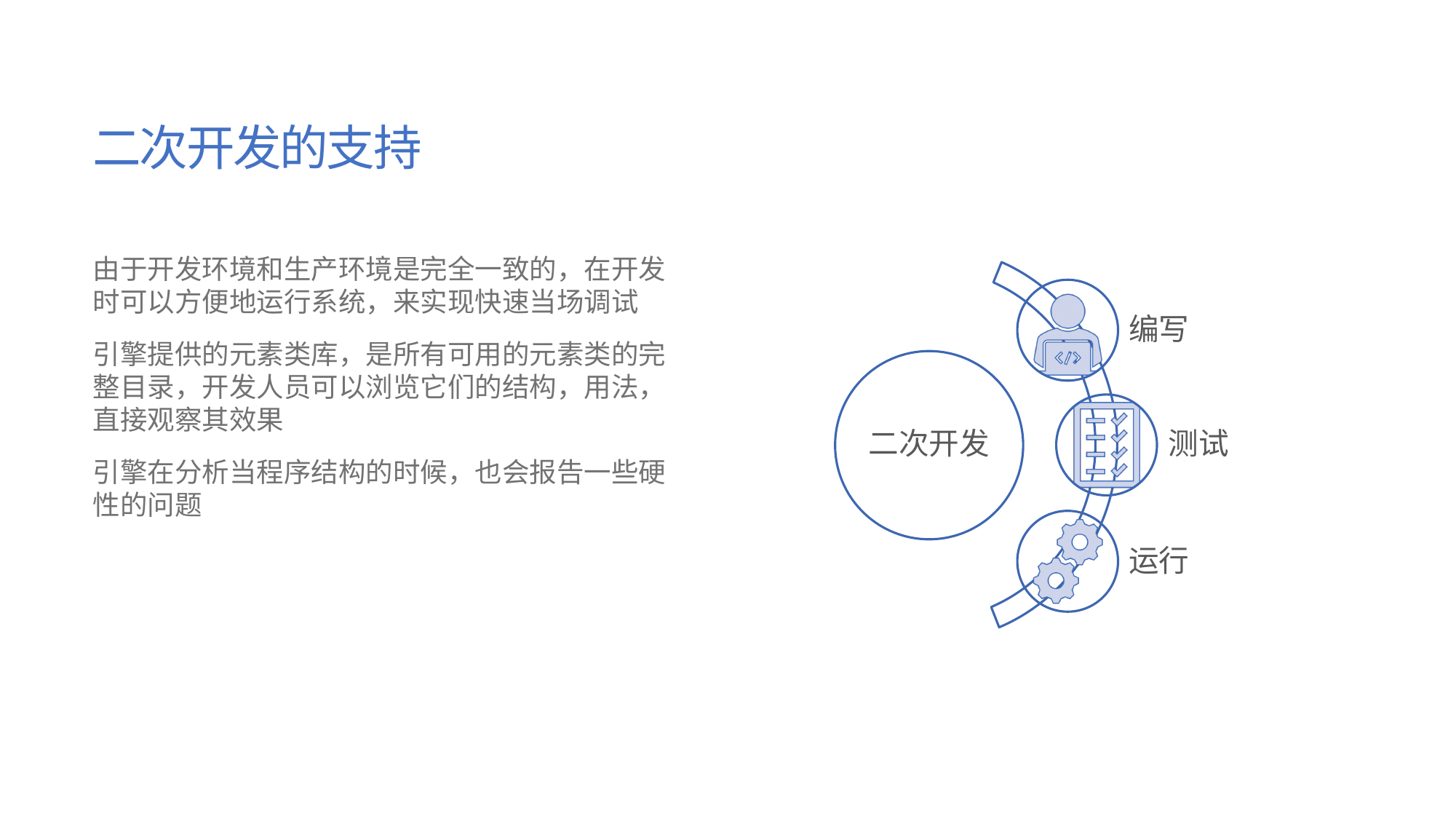

# 二次开发的支持
由于开发环境和生产环境是完全一致的，在开发时可以方便地运行系统，来实现快速当场调试
引擎提供的元素类库，是所有可用的元素类的完整目录，开发人员可以浏览它们的结构，用法，直接观察其效果
引擎在分析当程序结构的时候，也会报告一些硬性的问题
二次开发
编写
测试
运行